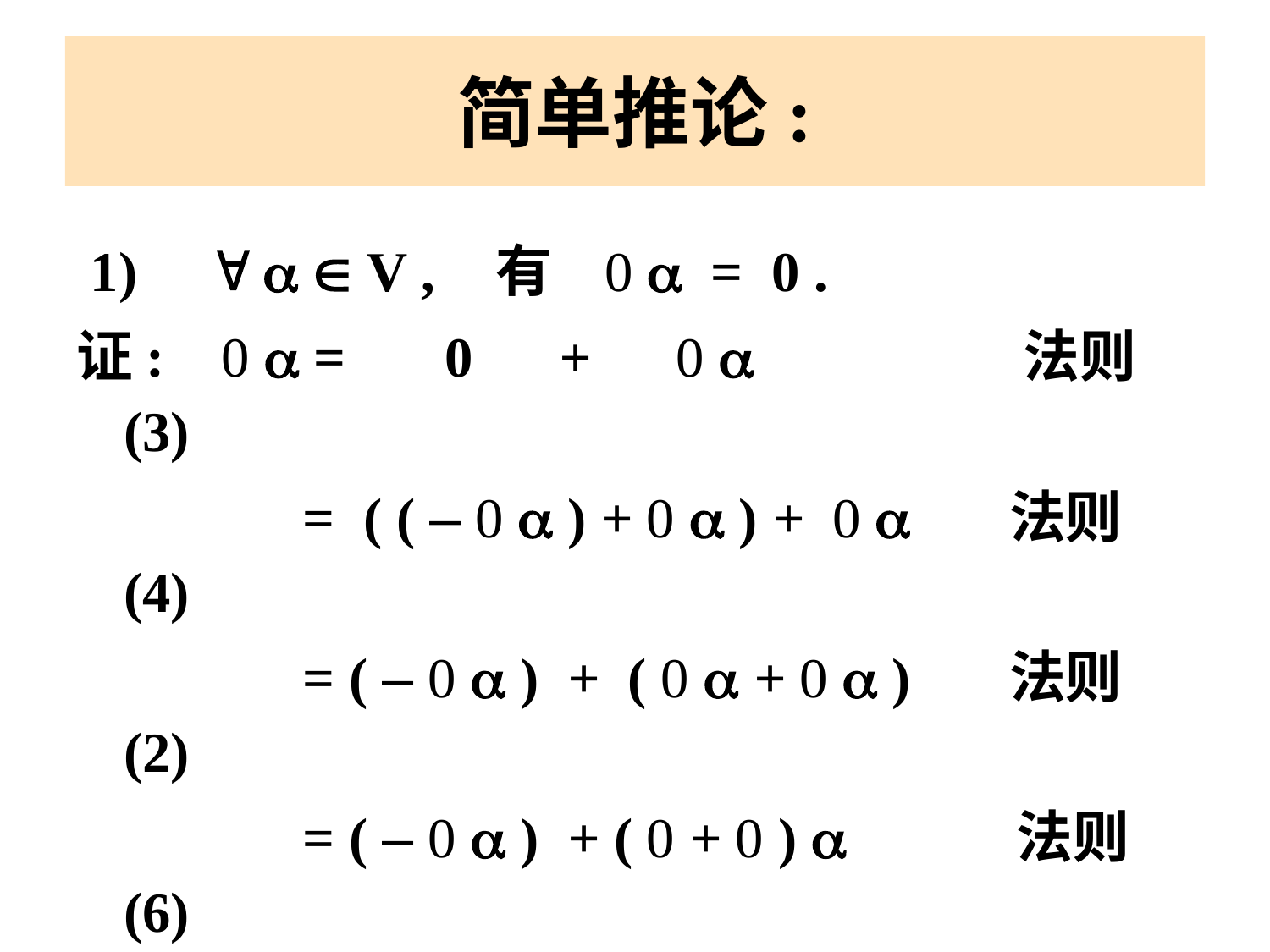

1)     ∀ α ∈ V ,   有   0 α  =  0 .
证:    0 α =       0      +      0 α                  法则 (3)
                =  ( ( – 0 α ) + 0 α ) +  0 α      法则 (4)
                = ( – 0 α )  +  ( 0 α + 0 α )      法则 (2)
                = ( – 0 α )  + ( 0 + 0 ) α           法则 (6)
                = ( – 0 α )  +   0 α
                = 0                                            法则 (4)
简单推论: